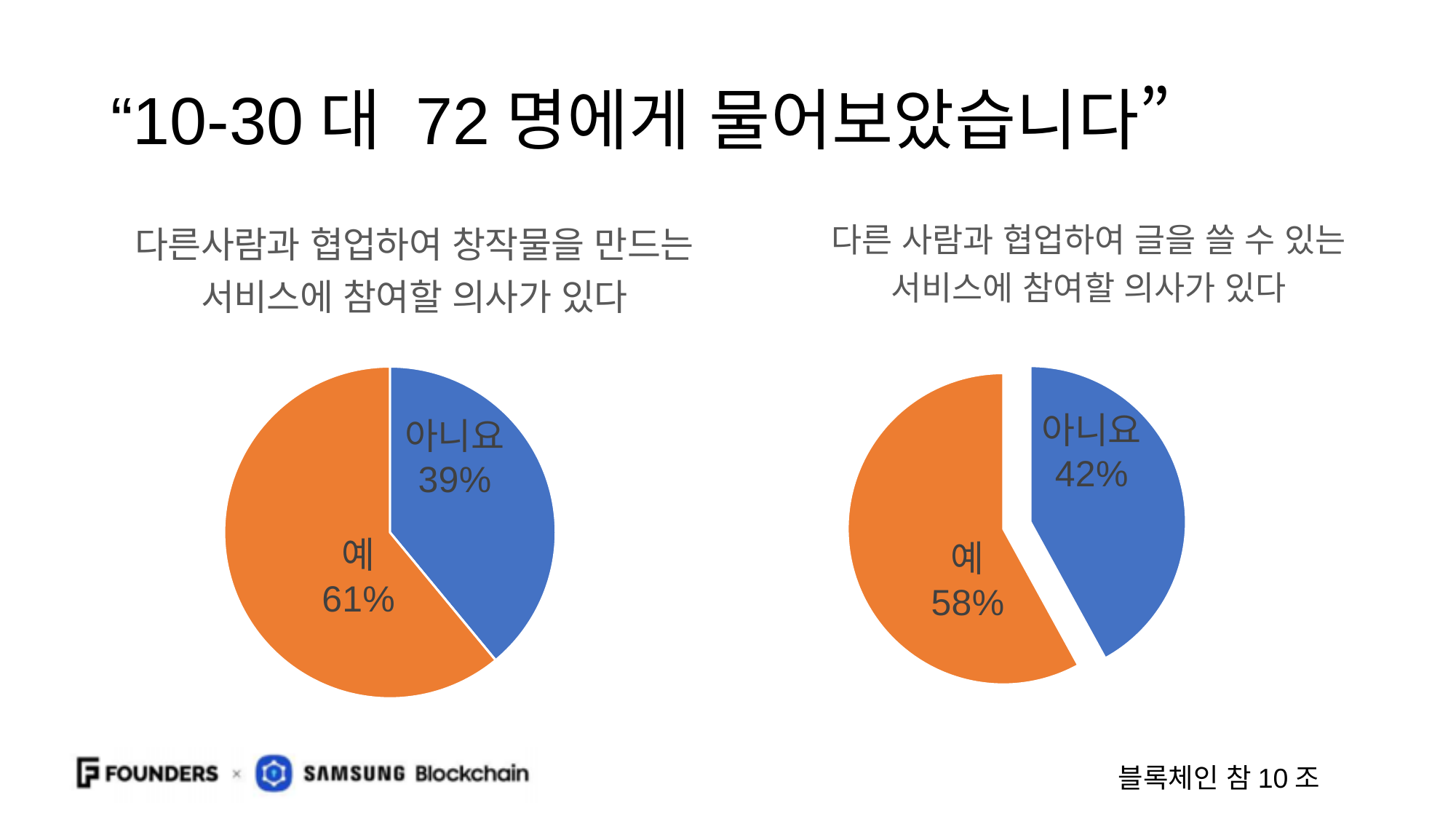

# “10-30대 72명에게 물어보았습니다”

### Chart: 다른 사람과 협업하여 글을 쓸 수 있는 서비스에 참여할 의사가 있다

| Category | 글쓰기 협업 |
|---|---|
| 아니요 | 42.0 |
| 예 | 58.0 |

### Chart: 다른사람과 협업하여 창작물을 만드는 서비스에 참여할 의사가 있다

| Category | 협업 |
|---|---|
| 아니요 | 39.0 |
| 예 | 61.0 |

### Chart

| Category |
|---|
블록체인 참10조